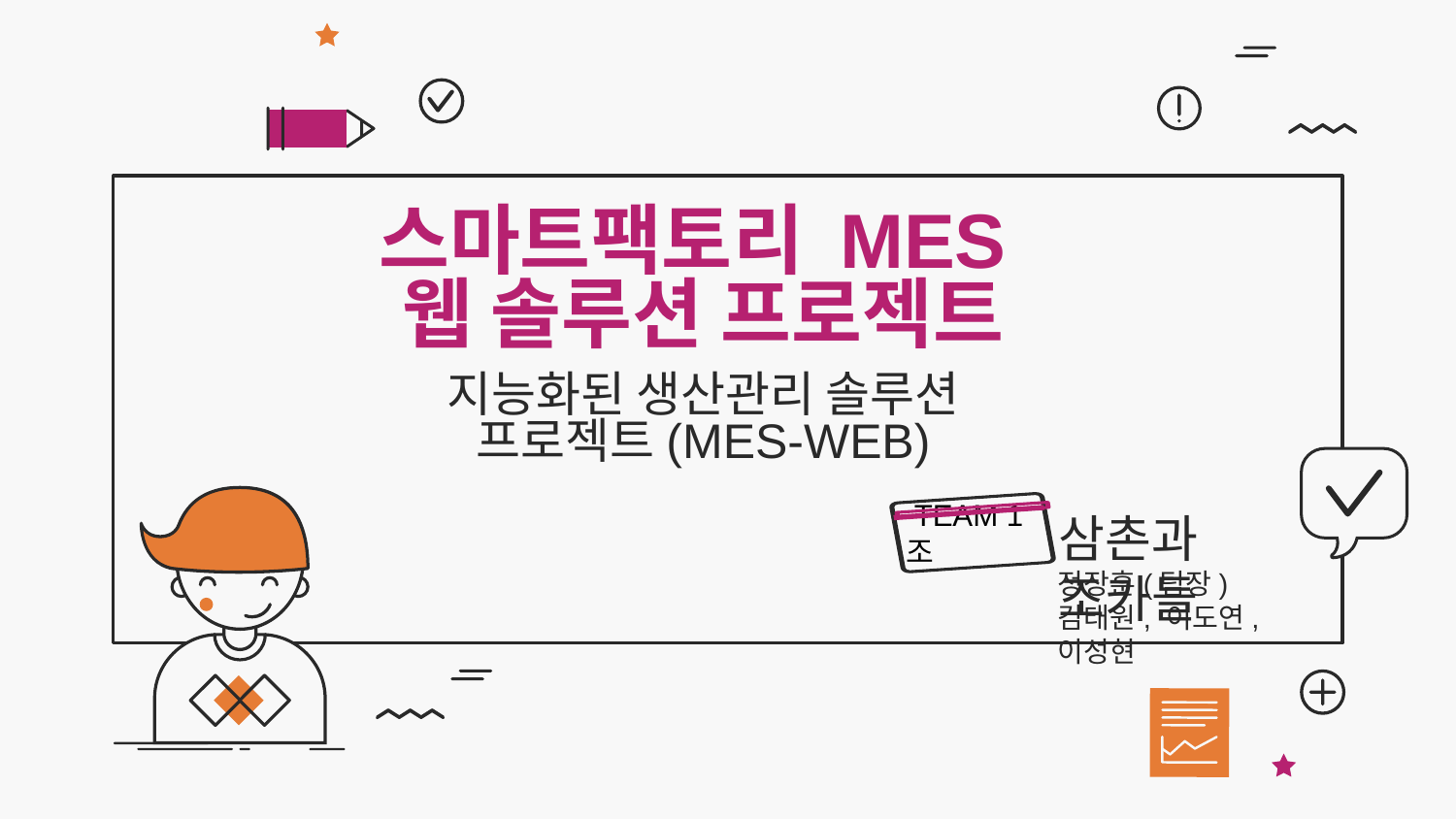

# 스마트팩토리 MES
웹 솔루션 프로젝트
지능화된 생산관리 솔루션 프로젝트(MES-WEB)

삼촌과 조카들

 TEAM 1조

정장훈(팀장)
김태원, 이도연, 이성현